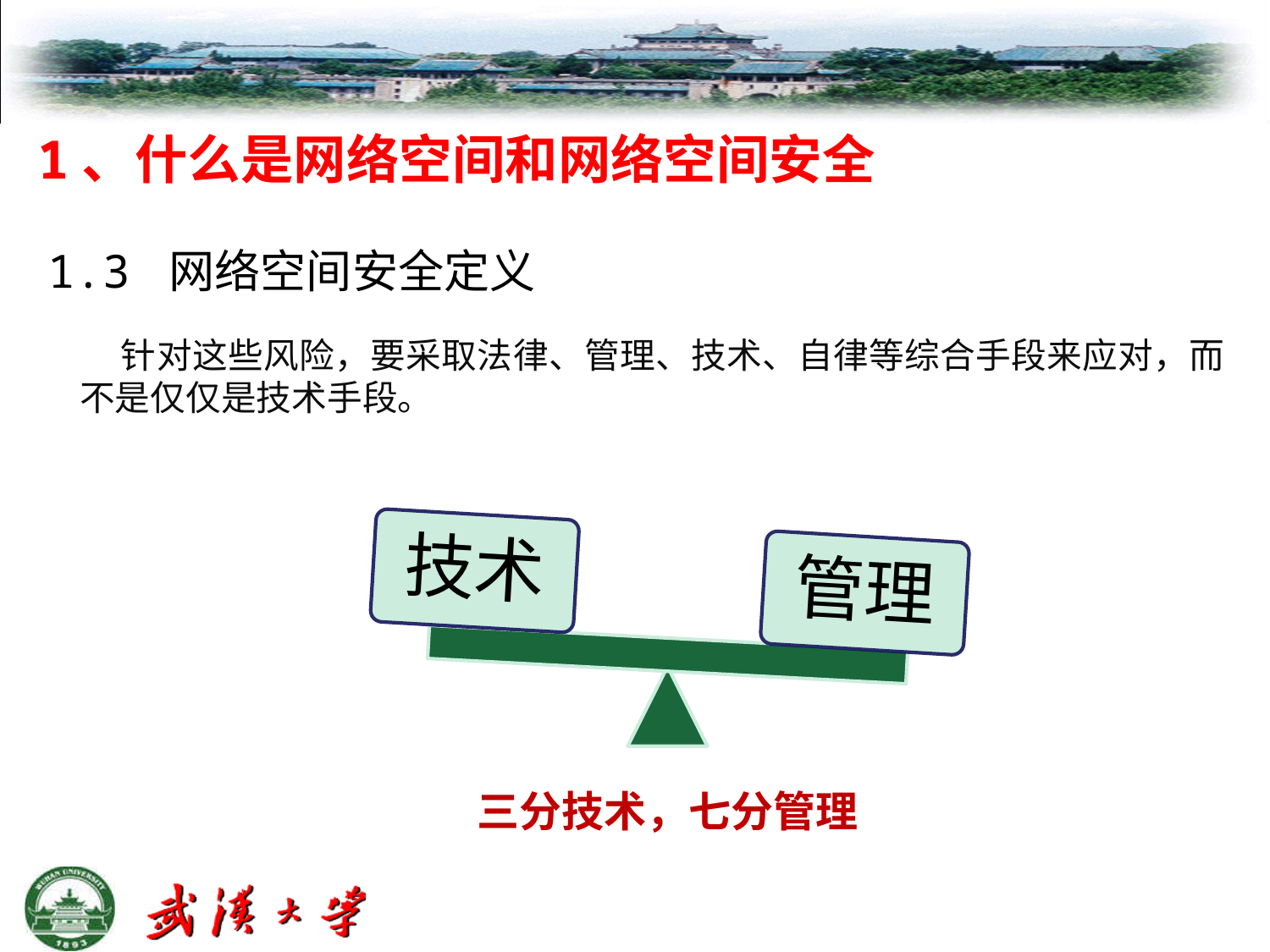

# 1、什么是网络空间和网络空间安全
1.3 网络空间安全定义
    针对这些风险，要采取法律、管理、技术、自律等综合手段来应对，而不是仅仅是技术手段。
技术

管理

三分技术，七分管理